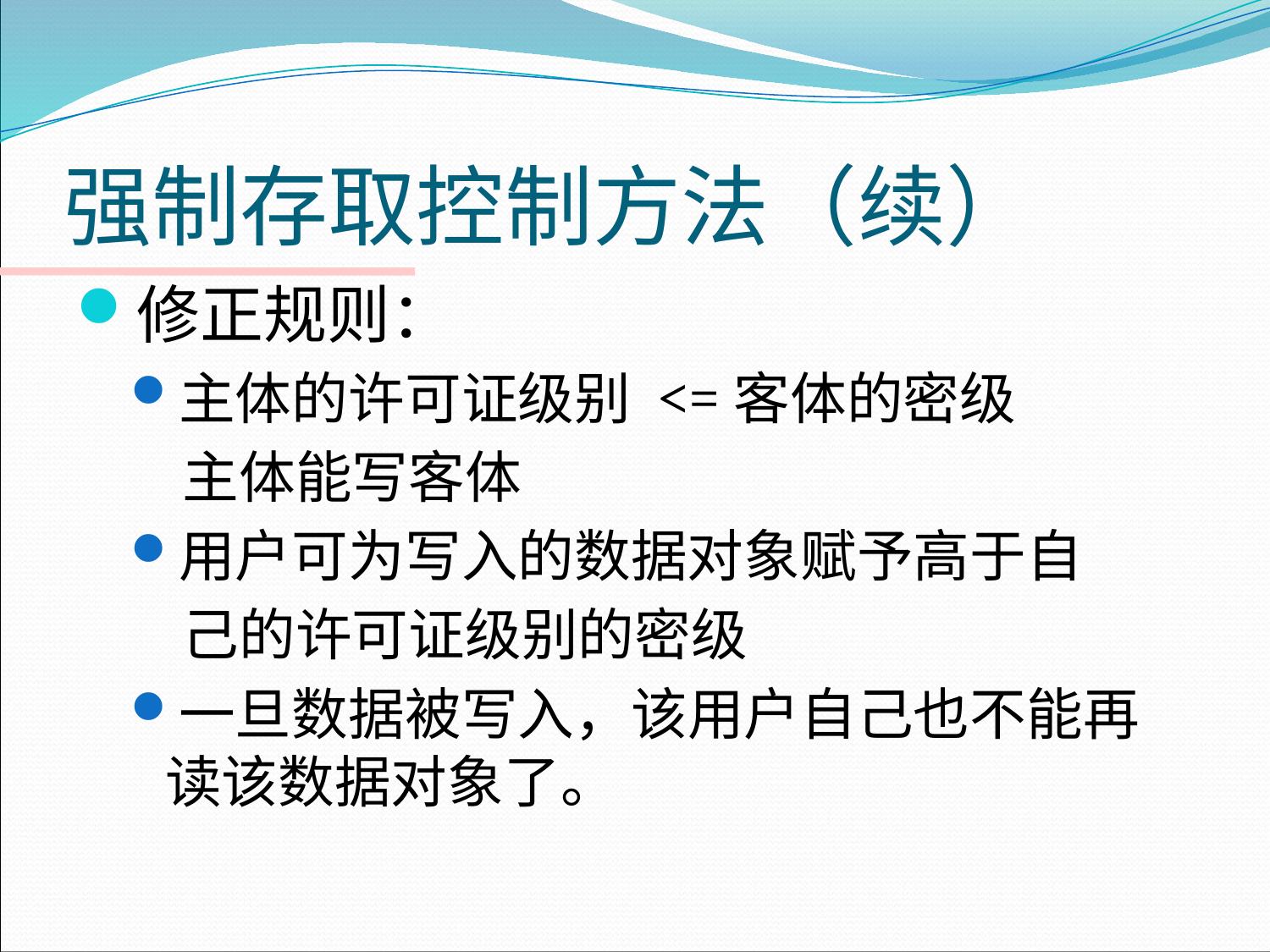

# 强制存取控制方法（续）
修正规则：
主体的许可证级别 <=客体的密级
   主体能写客体
用户可为写入的数据对象赋予高于自
   己的许可证级别的密级
一旦数据被写入，该用户自己也不能再读该数据对象了。

452